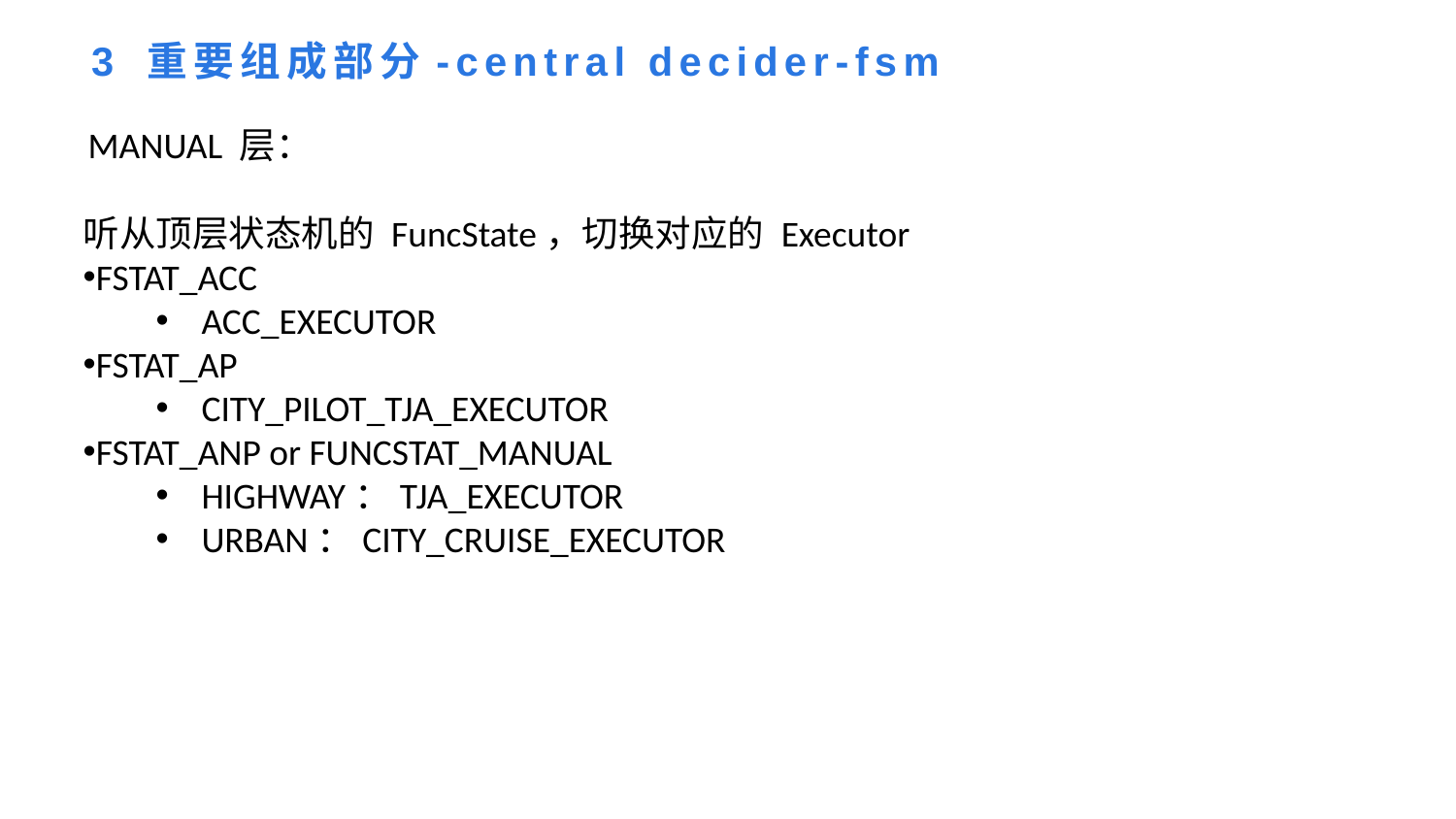

3 重要组成部分-central decider-fsm
MANUAL 层：
听从顶层状态机的 FuncState，切换对应的 Executor
FSTAT_ACC
ACC_EXECUTOR
FSTAT_AP
CITY_PILOT_TJA_EXECUTOR
FSTAT_ANP or FUNCSTAT_MANUAL
HIGHWAY：TJA_EXECUTOR
URBAN：CITY_CRUISE_EXECUTOR